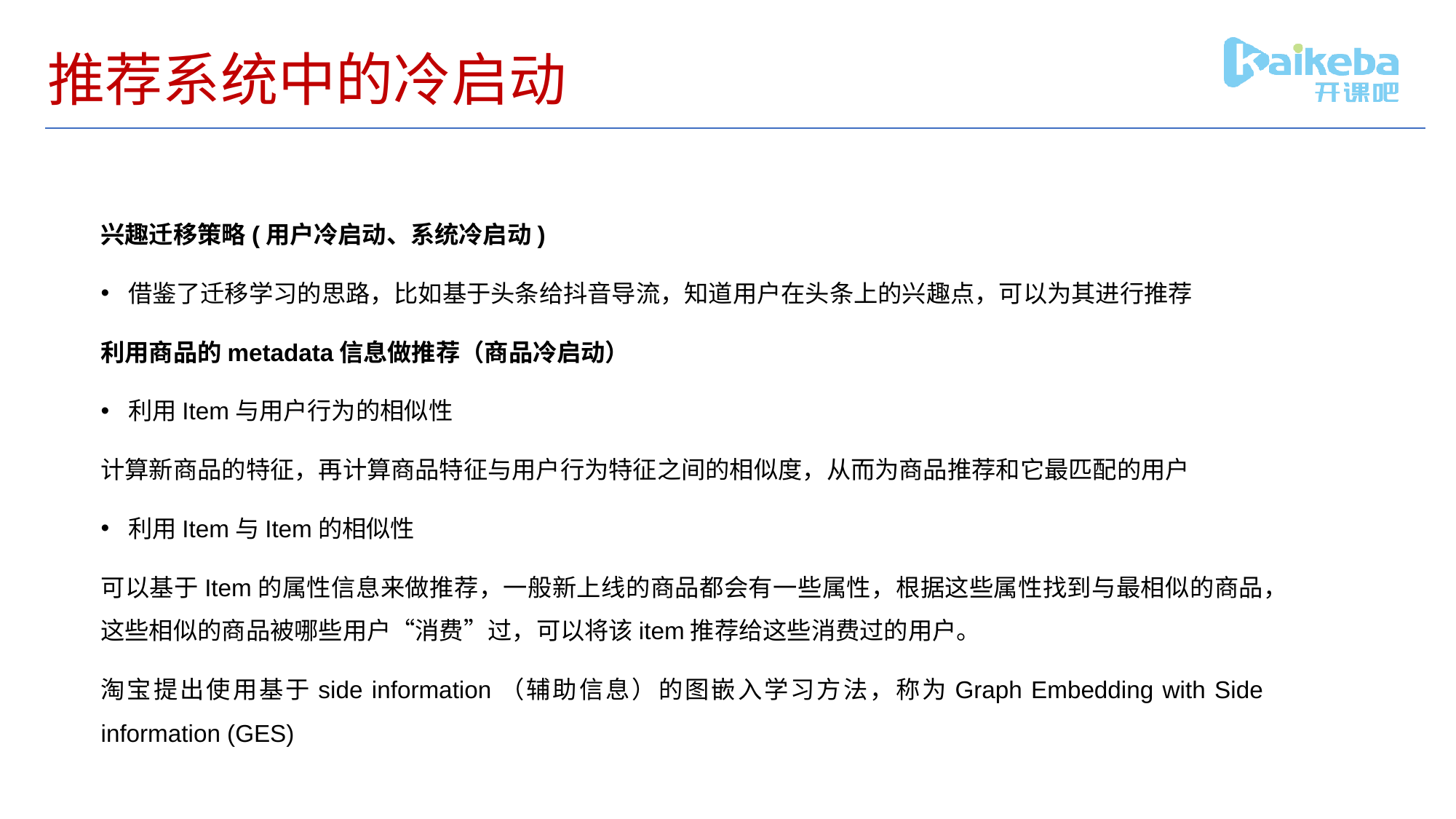

# 推荐系统中的冷启动
兴趣迁移策略(用户冷启动、系统冷启动)
借鉴了迁移学习的思路，比如基于头条给抖音导流，知道用户在头条上的兴趣点，可以为其进行推荐
利用商品的metadata信息做推荐（商品冷启动）
利用Item与用户行为的相似性
计算新商品的特征，再计算商品特征与用户行为特征之间的相似度，从而为商品推荐和它最匹配的用户
利用Item与Item的相似性
可以基于Item的属性信息来做推荐，一般新上线的商品都会有一些属性，根据这些属性找到与最相似的商品，这些相似的商品被哪些用户“消费”过，可以将该item推荐给这些消费过的用户。
淘宝提出使用基于side information（辅助信息）的图嵌入学习方法，称为Graph Embedding with Side information (GES)